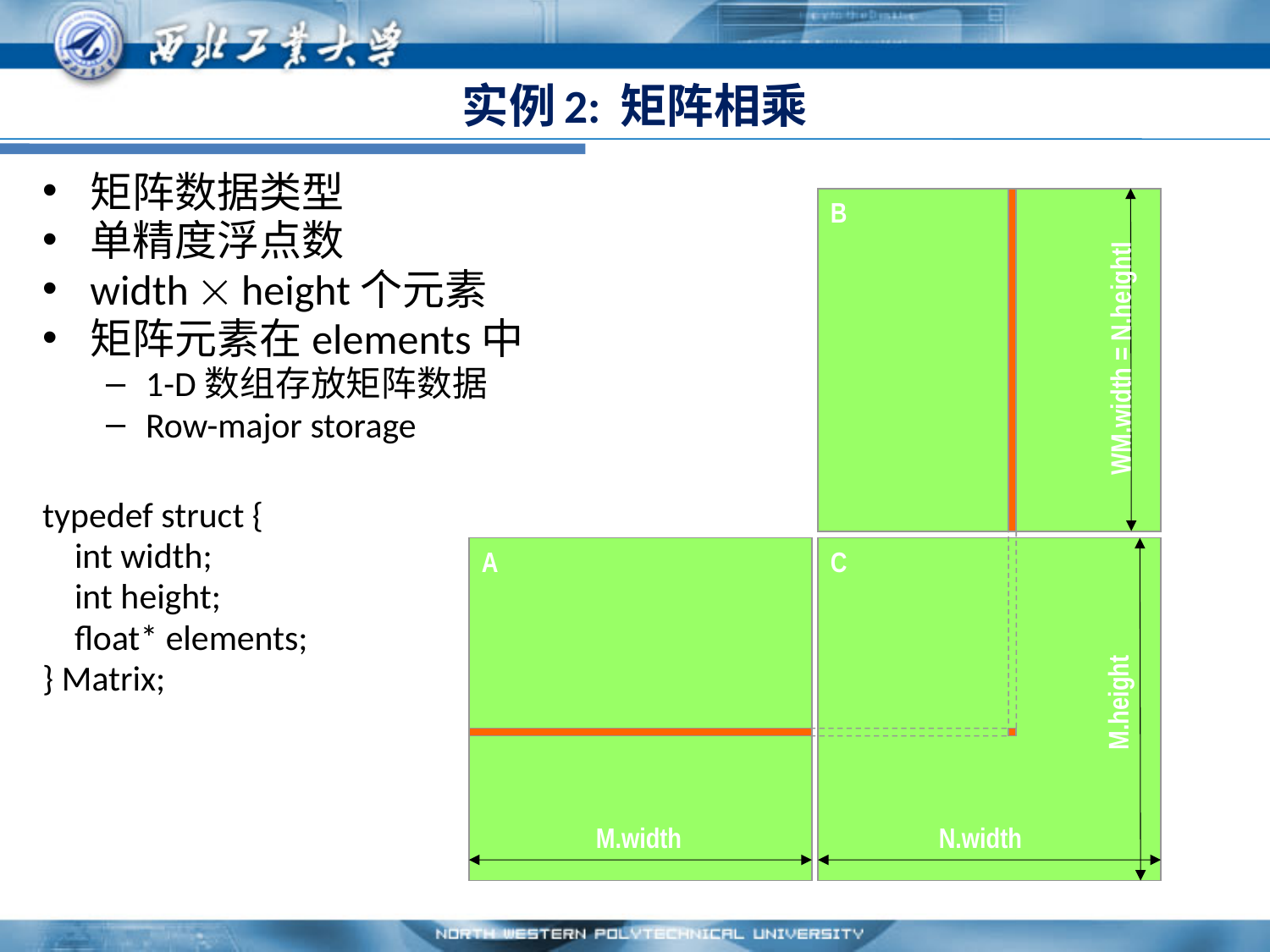

# 实例2: 矩阵相乘
矩阵数据类型
单精度浮点数
width × height个元素
矩阵元素在elements中
1-D数组存放矩阵数据
Row-major storage

typedef struct {
    int width;
    int height;
    float* elements;
} Matrix;

B

WM.width = N.heightI

A
C

M.height

N.width
M.width